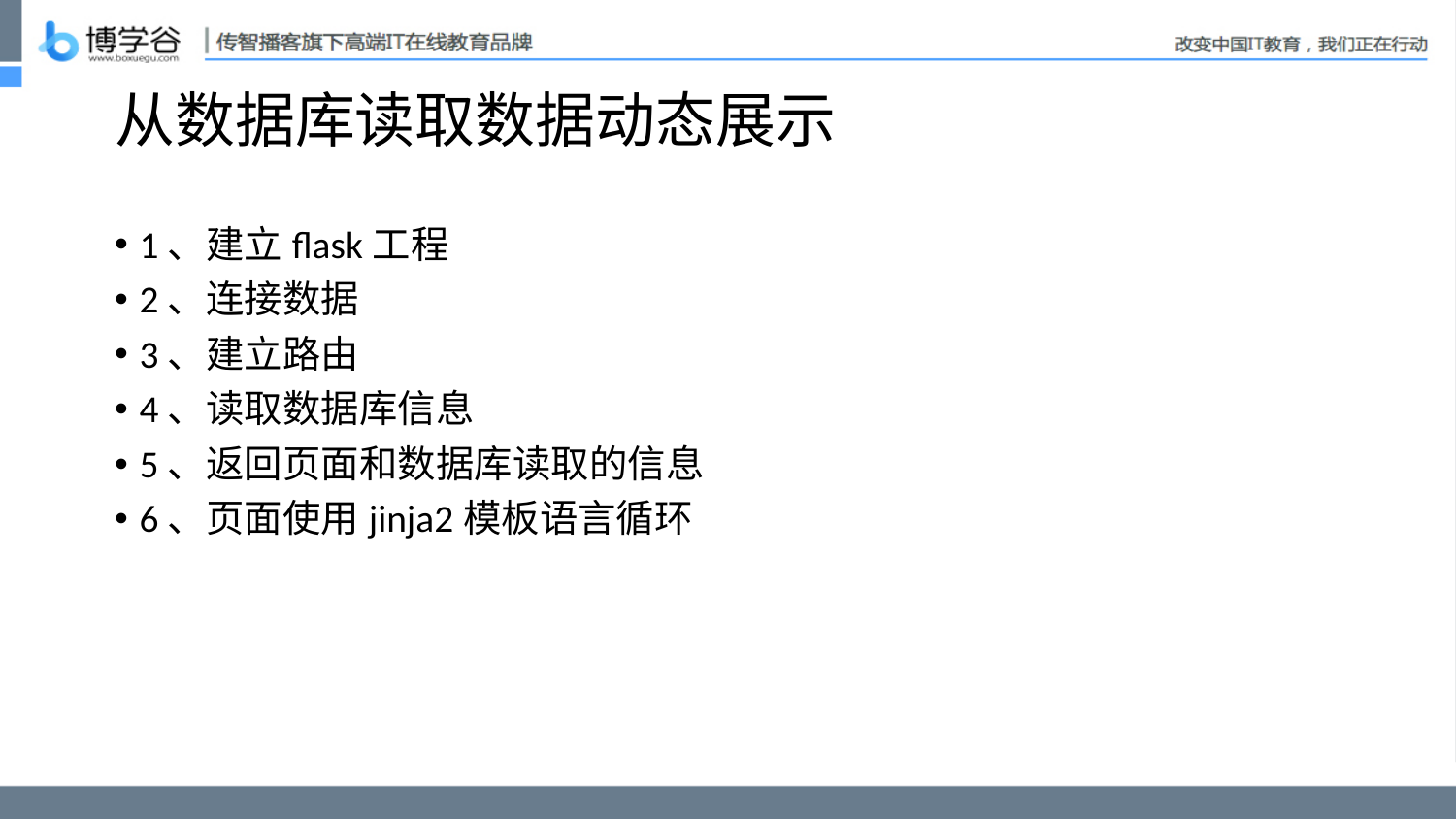

# 从数据库读取数据动态展示
1、建立flask工程
2、连接数据
3、建立路由
4、读取数据库信息
5、返回页面和数据库读取的信息
6、页面使用jinja2模板语言循环